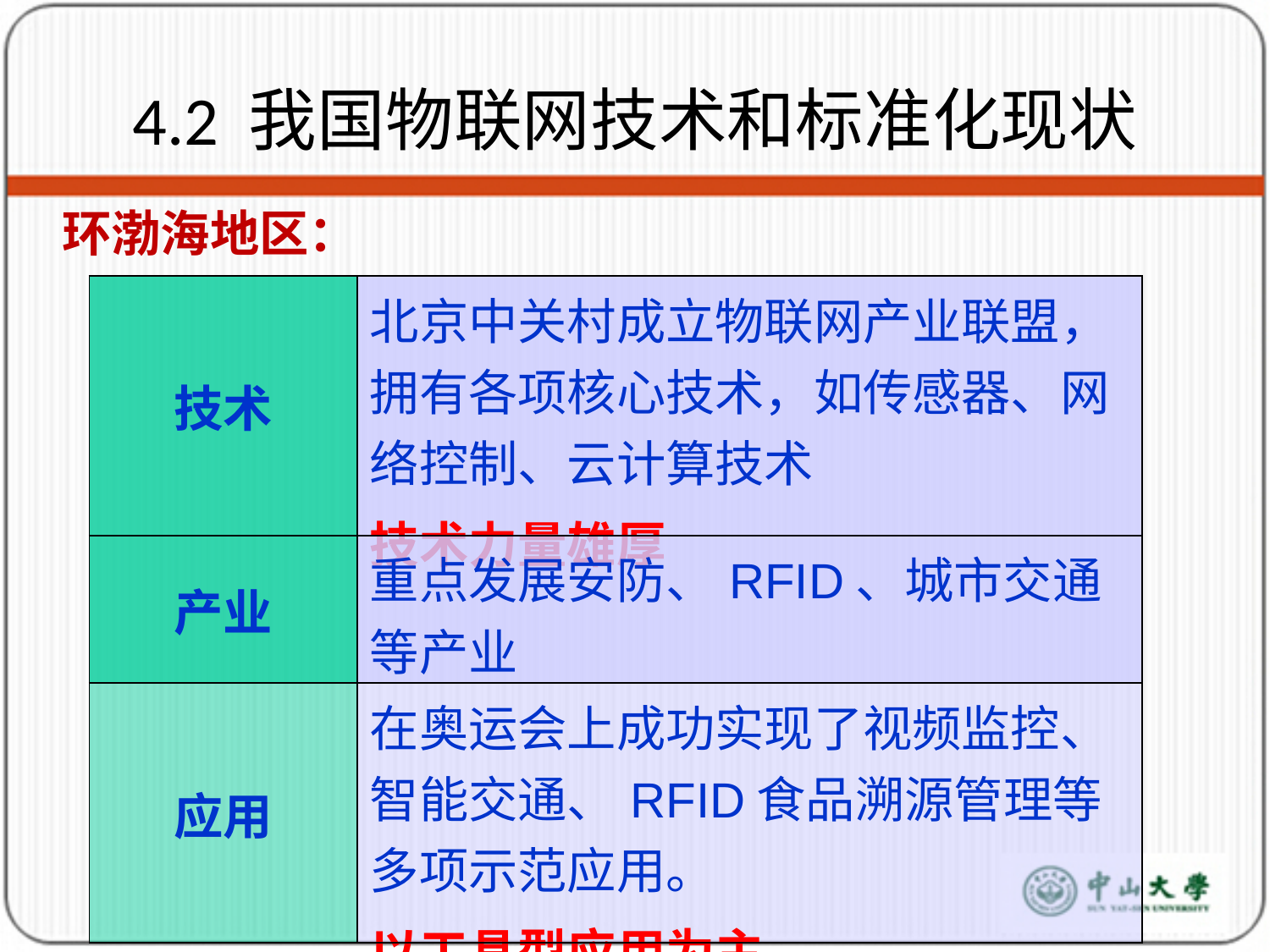

# 4.2 我国物联网技术和标准化现状
环渤海地区：
| 技术 | 北京中关村成立物联网产业联盟，拥有各项核心技术，如传感器、网络控制、云计算技术 技术力量雄厚 |
| --- | --- |
| 产业 | 重点发展安防、RFID、城市交通等产业 |
| 应用 | 在奥运会上成功实现了视频监控、智能交通、RFID食品溯源管理等多项示范应用。 以工具型应用为主 |